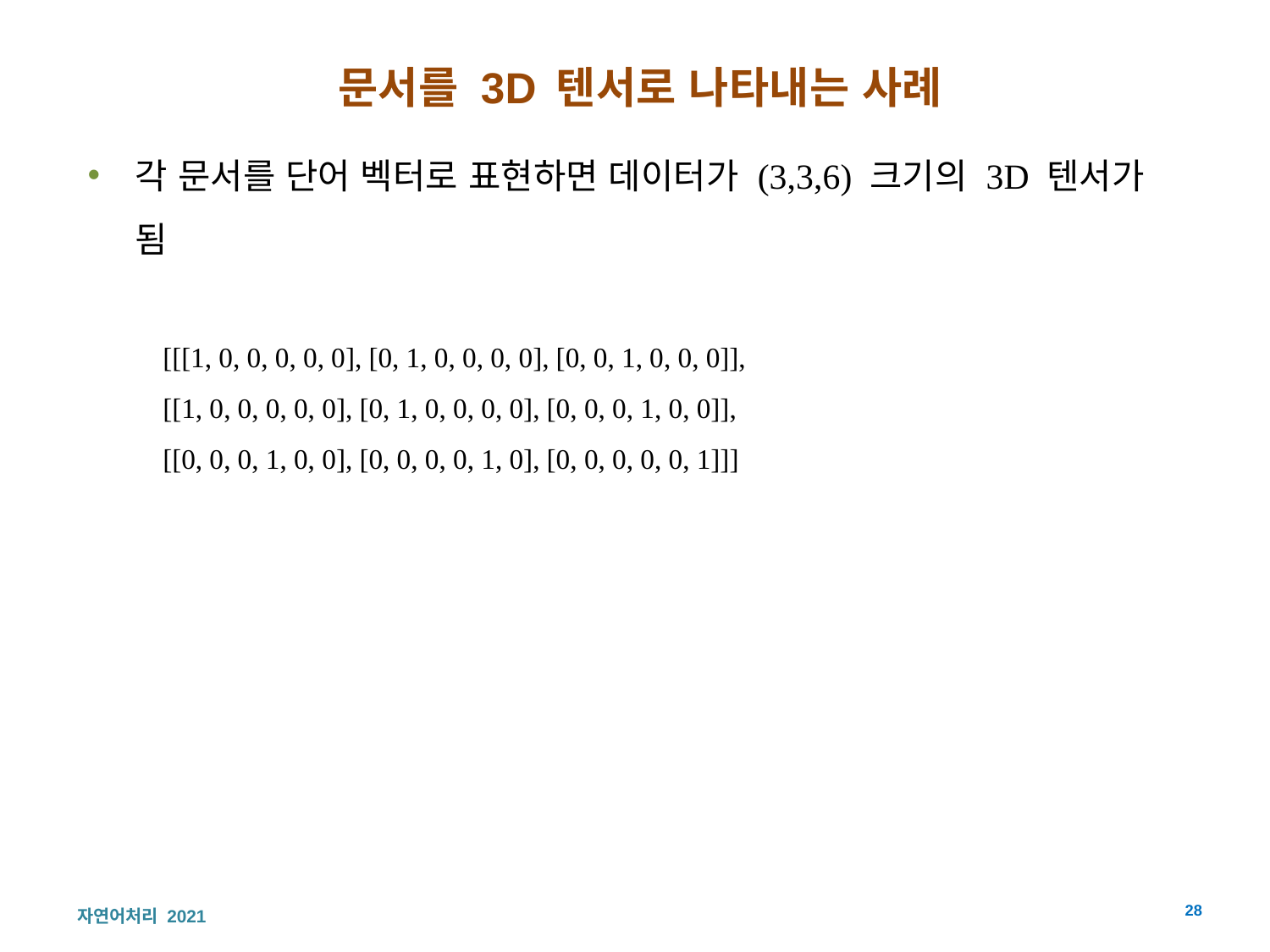

# 문서를 3D 텐서로 나타내는 사례
각 문서를 단어 벡터로 표현하면 데이터가 (3,3,6) 크기의 3D 텐서가 됨

[[[1, 0, 0, 0, 0, 0], [0, 1, 0, 0, 0, 0], [0, 0, 1, 0, 0, 0]],
[[1, 0, 0, 0, 0, 0], [0, 1, 0, 0, 0, 0], [0, 0, 0, 1, 0, 0]],
[[0, 0, 0, 1, 0, 0], [0, 0, 0, 0, 1, 0], [0, 0, 0, 0, 0, 1]]]